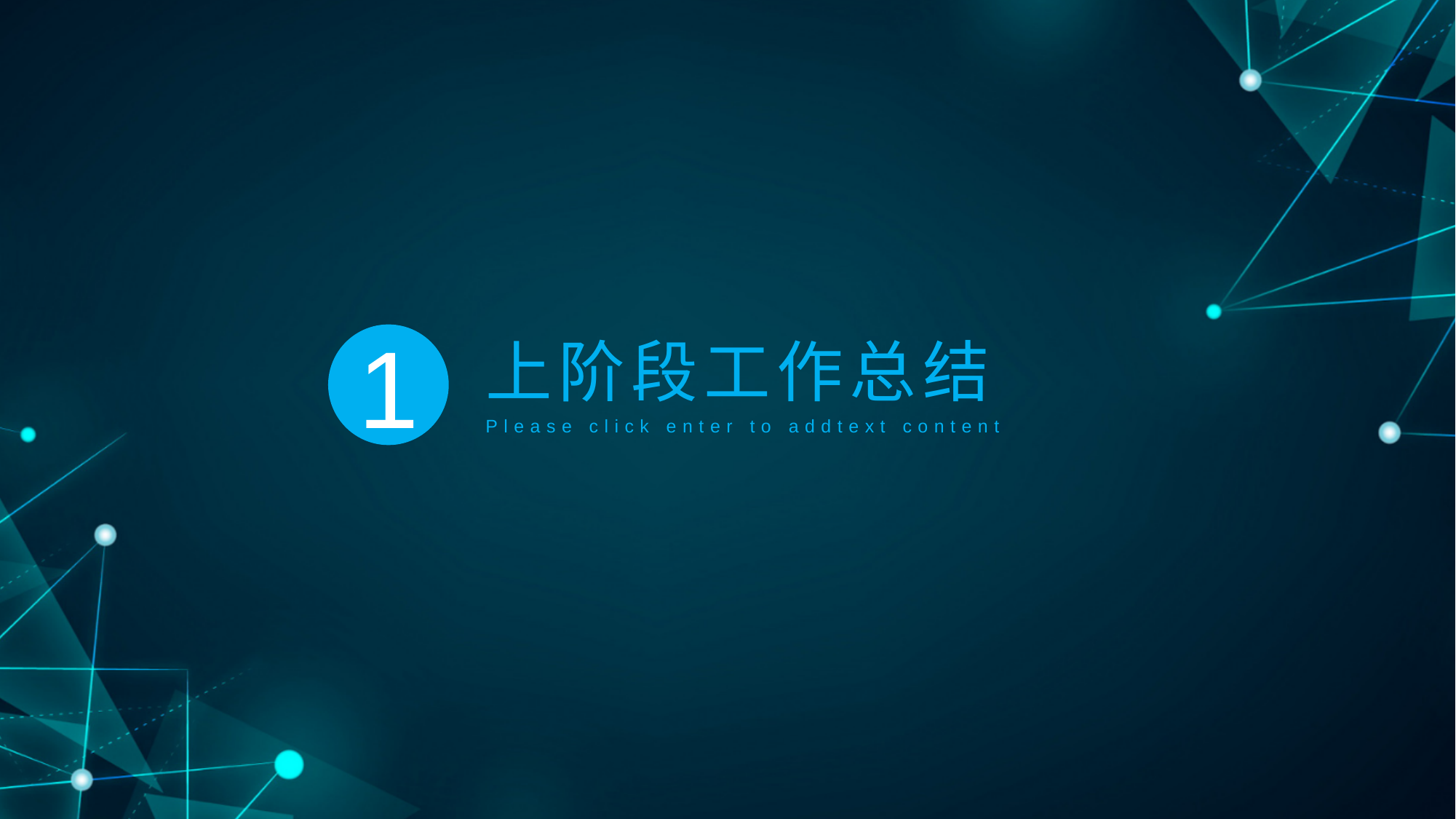

上阶段工作总结
1
Please click enter to addtext content